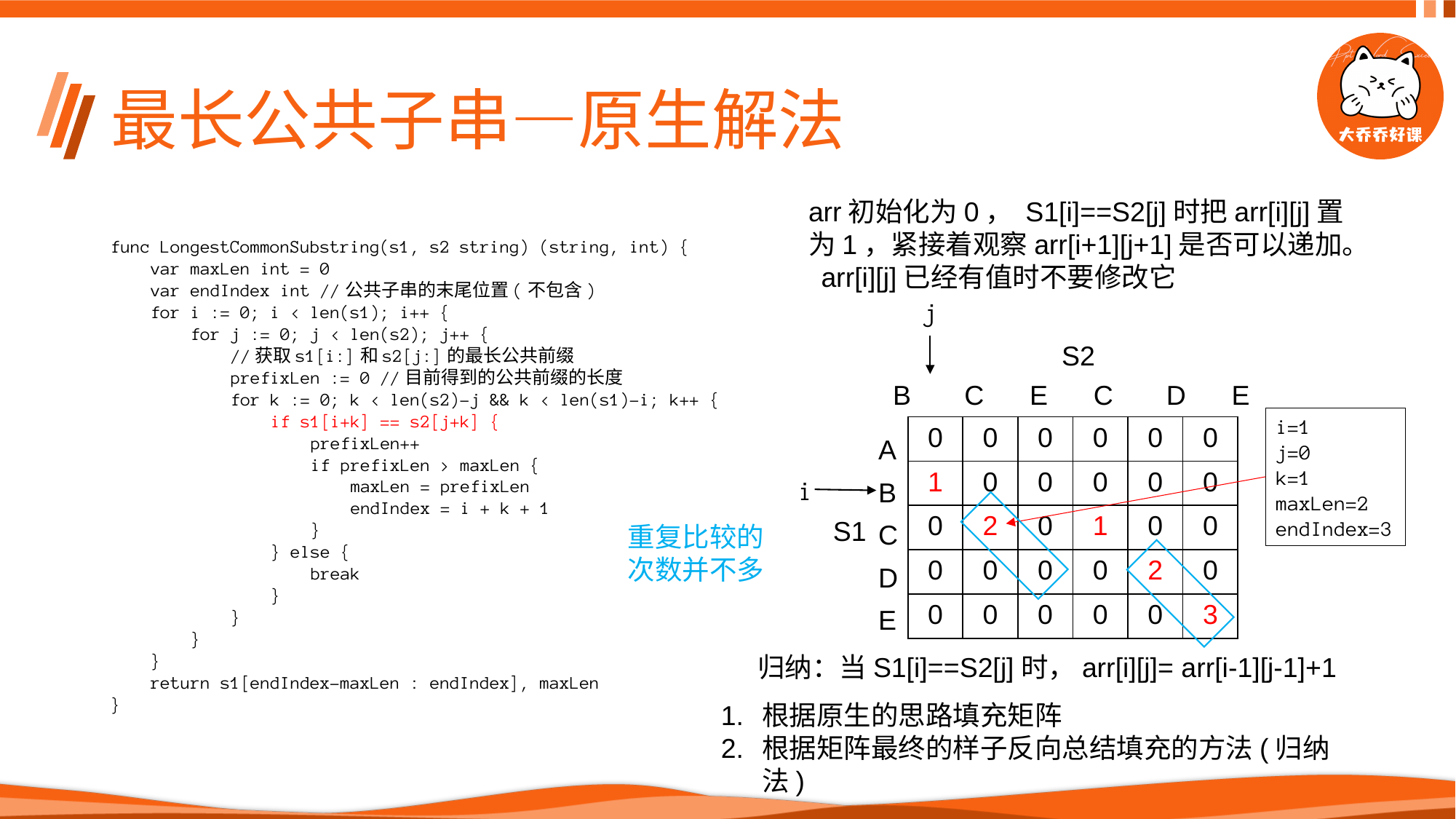

# 最长公共子串—原生解法
arr初始化为0， S1[i]==S2[j]时把arr[i][j]置为1，紧接着观察arr[i+1][j+1]是否可以递加。 arr[i][j]已经有值时不要修改它
func LongestCommonSubstring(s1, s2 string) (string, int) {
    var maxLen int = 0
    var endIndex int //公共子串的末尾位置(不包含)
    for i := 0; i < len(s1); i++ {
        for j := 0; j < len(s2); j++ {
            //获取s1[i:]和s2[j:]的最长公共前缀
            prefixLen := 0 //目前得到的公共前缀的长度
            for k := 0; k < len(s2)-j && k < len(s1)-i; k++ {
                if s1[i+k] == s2[j+k] {
                    prefixLen++
                    if prefixLen > maxLen {
                        maxLen = prefixLen
                        endIndex = i + k + 1
                    }
                } else {
                    break
                }
            }
        }
    }
    return s1[endIndex-maxLen : endIndex], maxLen
}
j
S2
B       C      E      C       D      E
i=1
j=0
k=1
maxLen=2
endIndex=3
| 0 | 0 | 0 | 0 | 0 | 0 |
| --- | --- | --- | --- | --- | --- |
| 1 | 0 | 0 | 0 | 0 | 0 |
| 0 | 2 | 0 | 1 | 0 | 0 |
| 0 | 0 | 0 | 0 | 2 | 0 |
| 0 | 0 | 0 | 0 | 0 | 3 |
A
B
C
D
E
i

S1
重复比较的次数并不多

归纳：当S1[i]==S2[j]时，arr[i][j]= arr[i-1][j-1]+1
根据原生的思路填充矩阵
根据矩阵最终的样子反向总结填充的方法(归纳法)